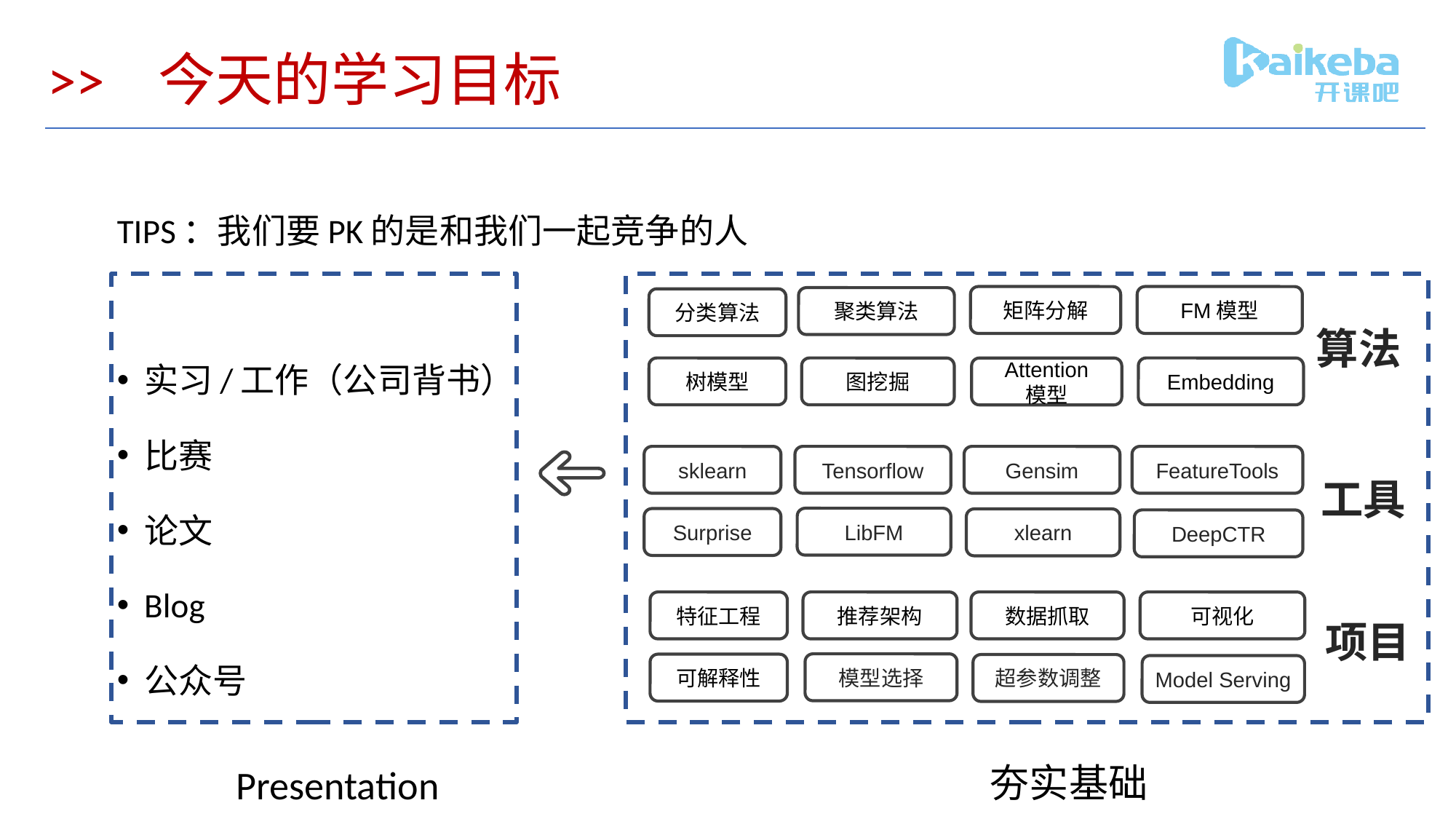

# >>   今天的学习目标
TIPS：我们要PK的是和我们一起竞争的人

实习/工作（公司背书）
比赛
论文
Blog
公众号

矩阵分解
FM模型
聚类算法
分类算法
算法
Attention
模型
树模型
图挖掘
Embedding
sklearn
Tensorflow
Gensim
FeatureTools

工具
LibFM
Surprise
xlearn
DeepCTR
特征工程
推荐架构
数据抓取
可视化
项目
模型选择
可解释性
超参数调整
Model Serving
夯实基础

Presentation